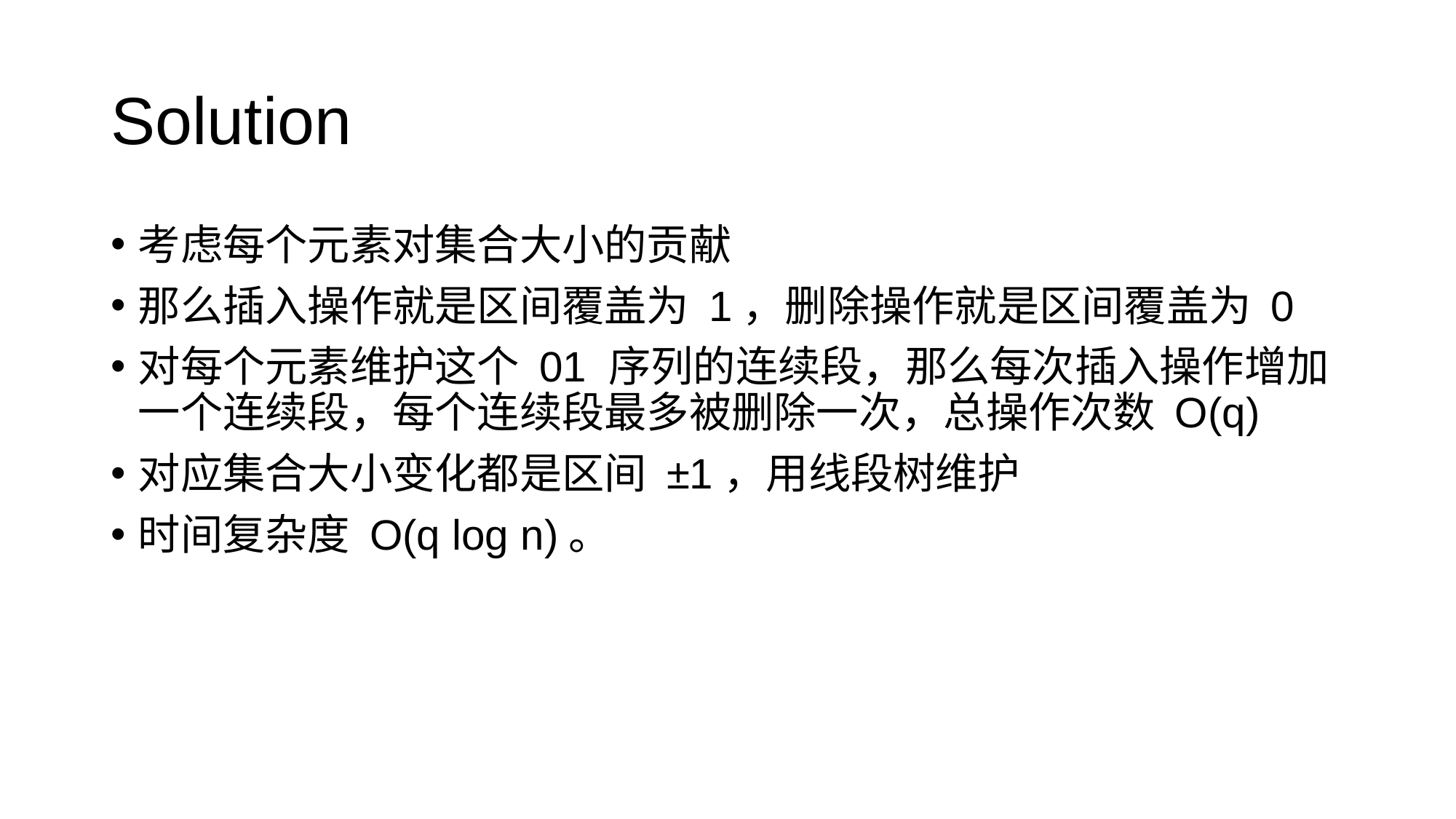

# Solution
考虑每个元素对集合大小的贡献
那么插入操作就是区间覆盖为 1，删除操作就是区间覆盖为 0
对每个元素维护这个 01 序列的连续段，那么每次插入操作增加一个连续段，每个连续段最多被删除一次，总操作次数 O(q)
对应集合大小变化都是区间 ±1，用线段树维护
时间复杂度 O(q log n)。